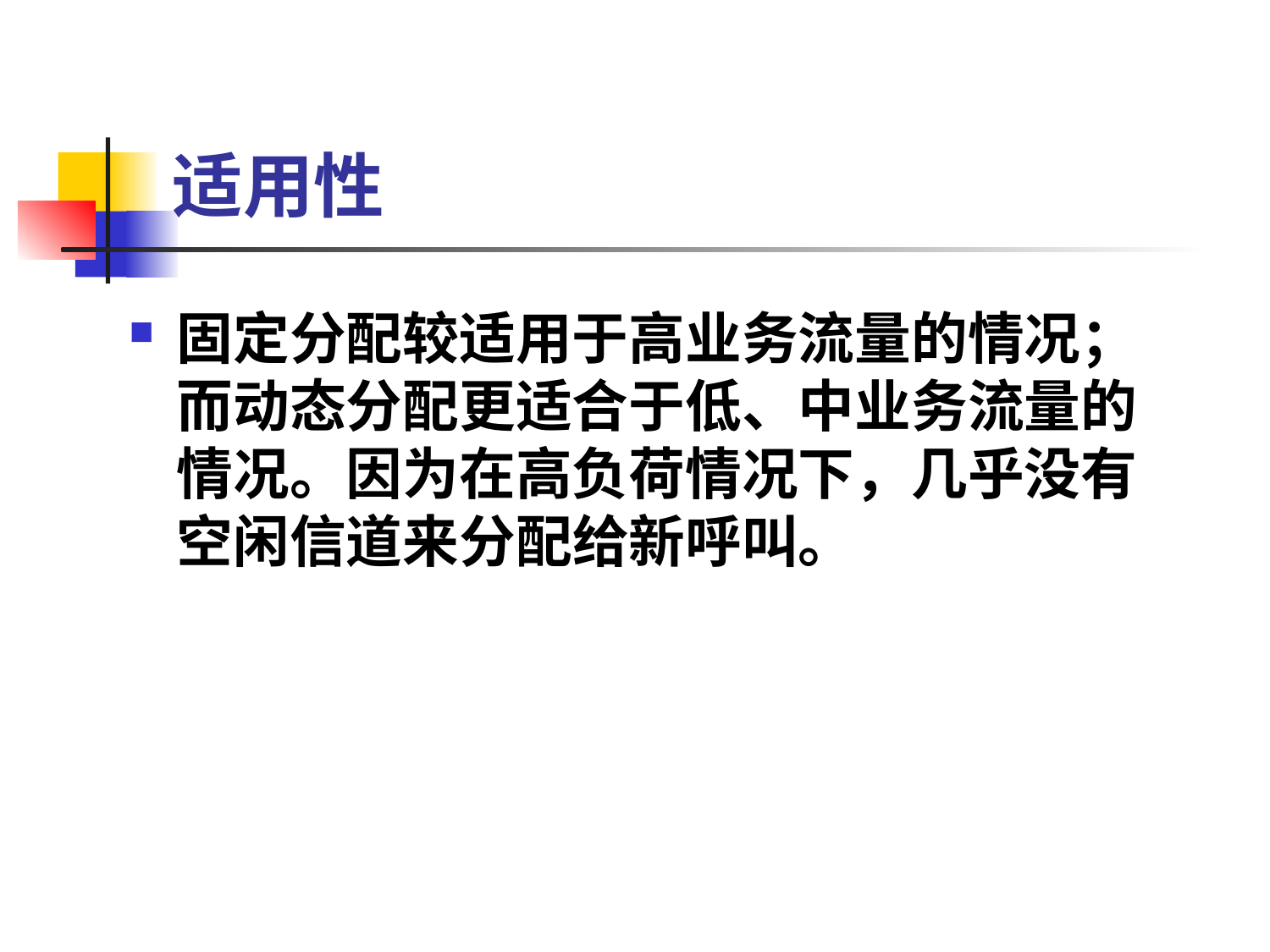

适用性
固定分配较适用于高业务流量的情况；而动态分配更适合于低、中业务流量的情况。因为在高负荷情况下，几乎没有空闲信道来分配给新呼叫。